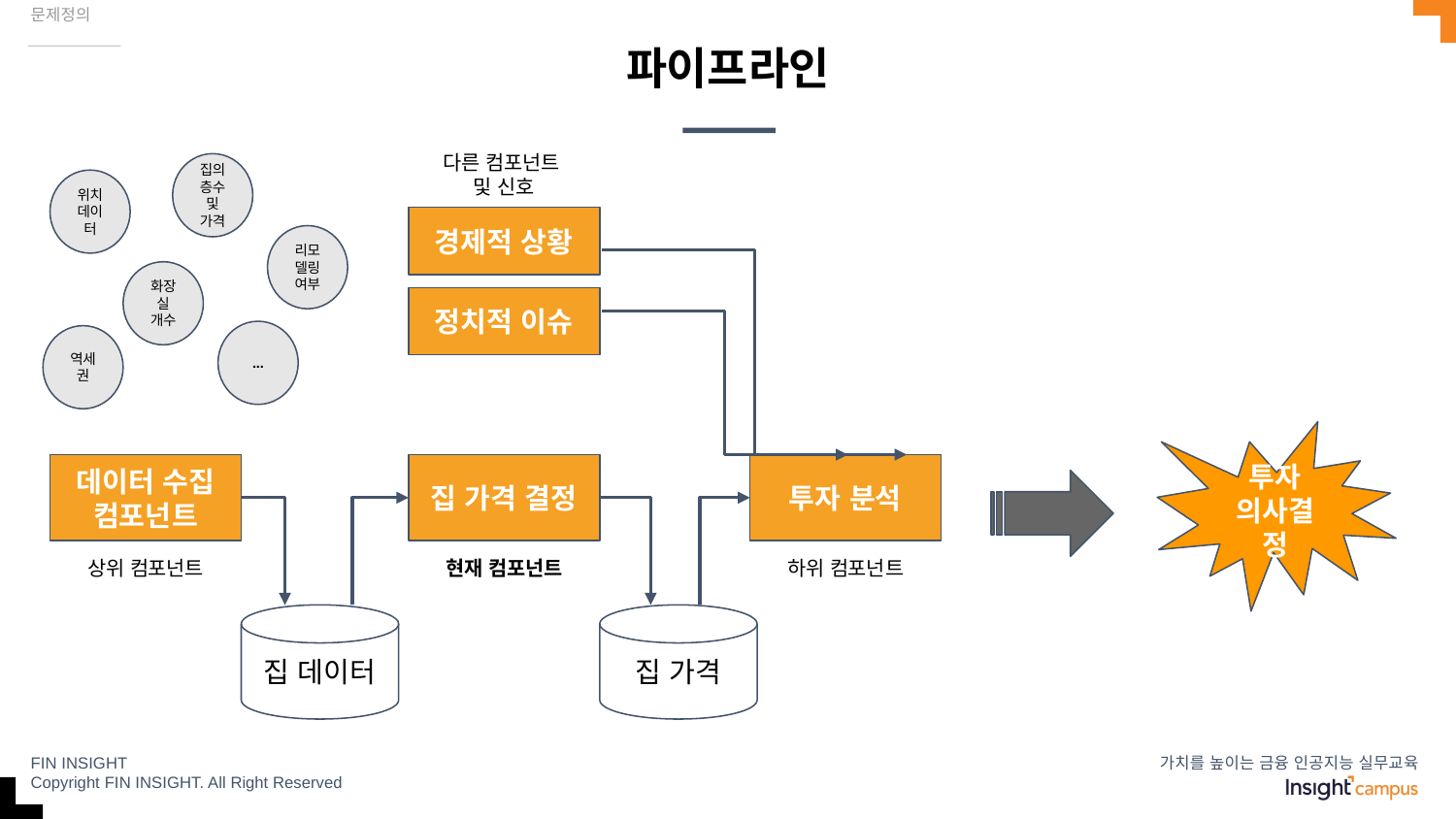

문제정의
# 파이프라인
다른 컴포넌트
및 신호
집의 층수 및 가격
위치 데이터
리모델링 여부
화장실 개수
...
역세권
경제적 상황
정치적 이슈
투자 의사결정
데이터 수집 컴포넌트
집 가격 결정
투자 분석

상위 컴포넌트
현재 컴포넌트
하위 컴포넌트
집 데이터
집 가격